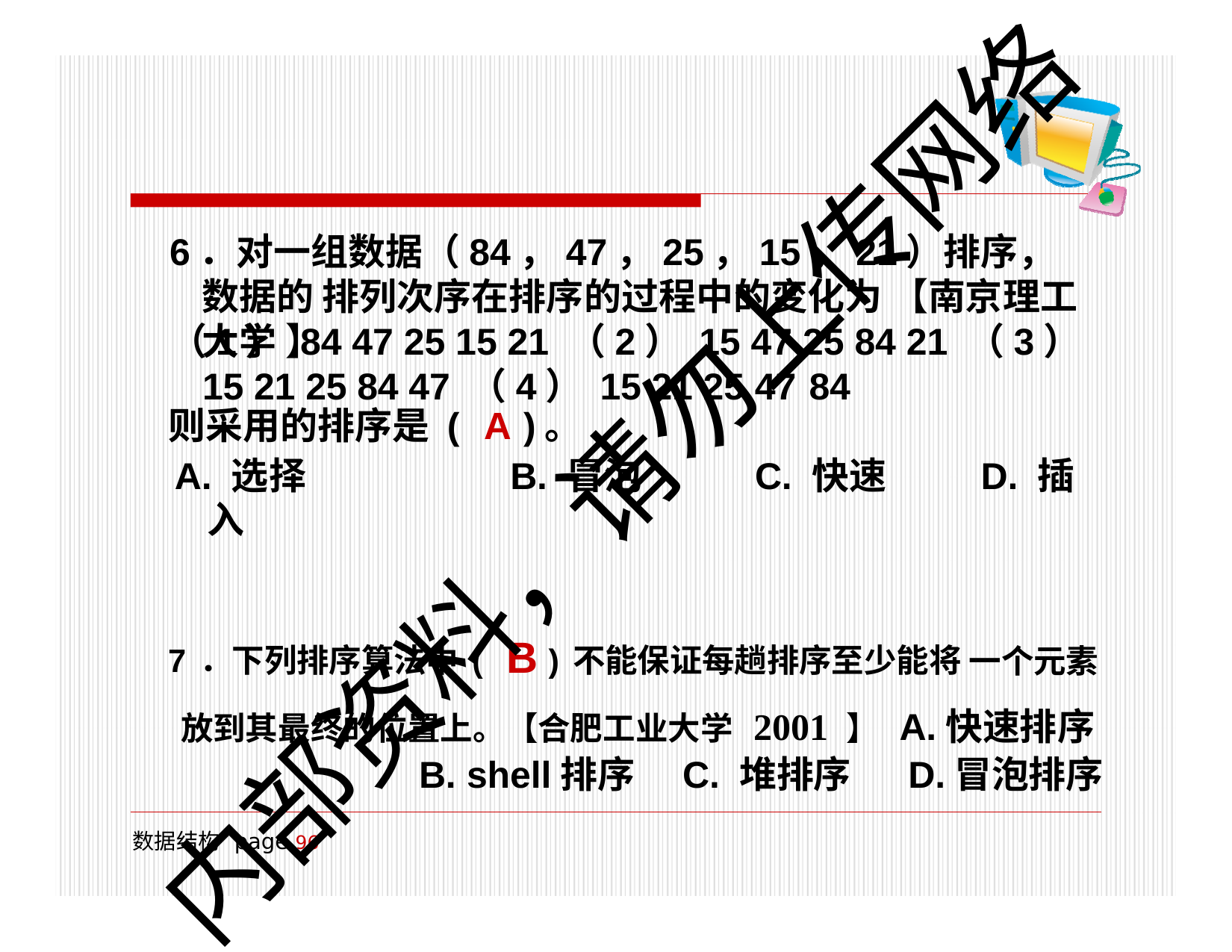

# 6．对一组数据（84，47，25，15，21）排序，数据的 排列次序在排序的过程中的变化为 【南京理工大学 】
（1） 84 47 25 15 21 （2） 15 47 25 84 21 （3）  15 21 25 84 47 （4） 15 21 25 47 84
则采用的排序是 ( A )。
A. 选择	B. 冒泡	C. 快速	D. 插入

7．下列排序算法中( B )不能保证每趟排序至少能将 一个元素放到其最终的位置上。【合肥工业大学 2001 】 A.快速排序	B. shell排序	C. 堆排序	D.冒泡排序
内部资料，请勿上传网络

数据结构 page 96